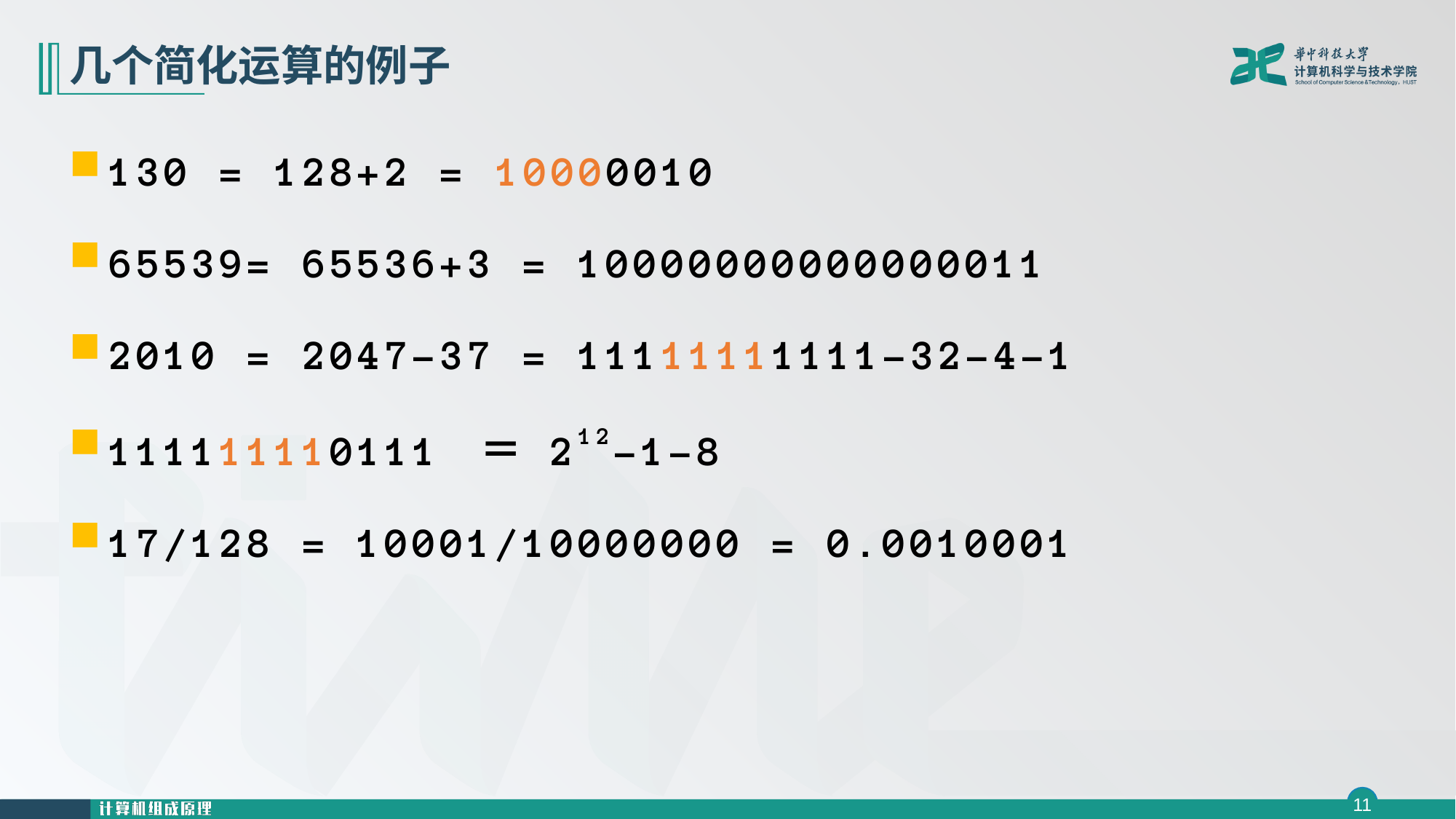

# 几个简化运算的例子
130 = 128+2 = 10000010
65539= 65536+3 = 10000000000000011
2010 = 2047-37 = 11111111111-32-4-1
111111110111 ＝ 212-1-8
17/128 = 10001/10000000 = 0.0010001